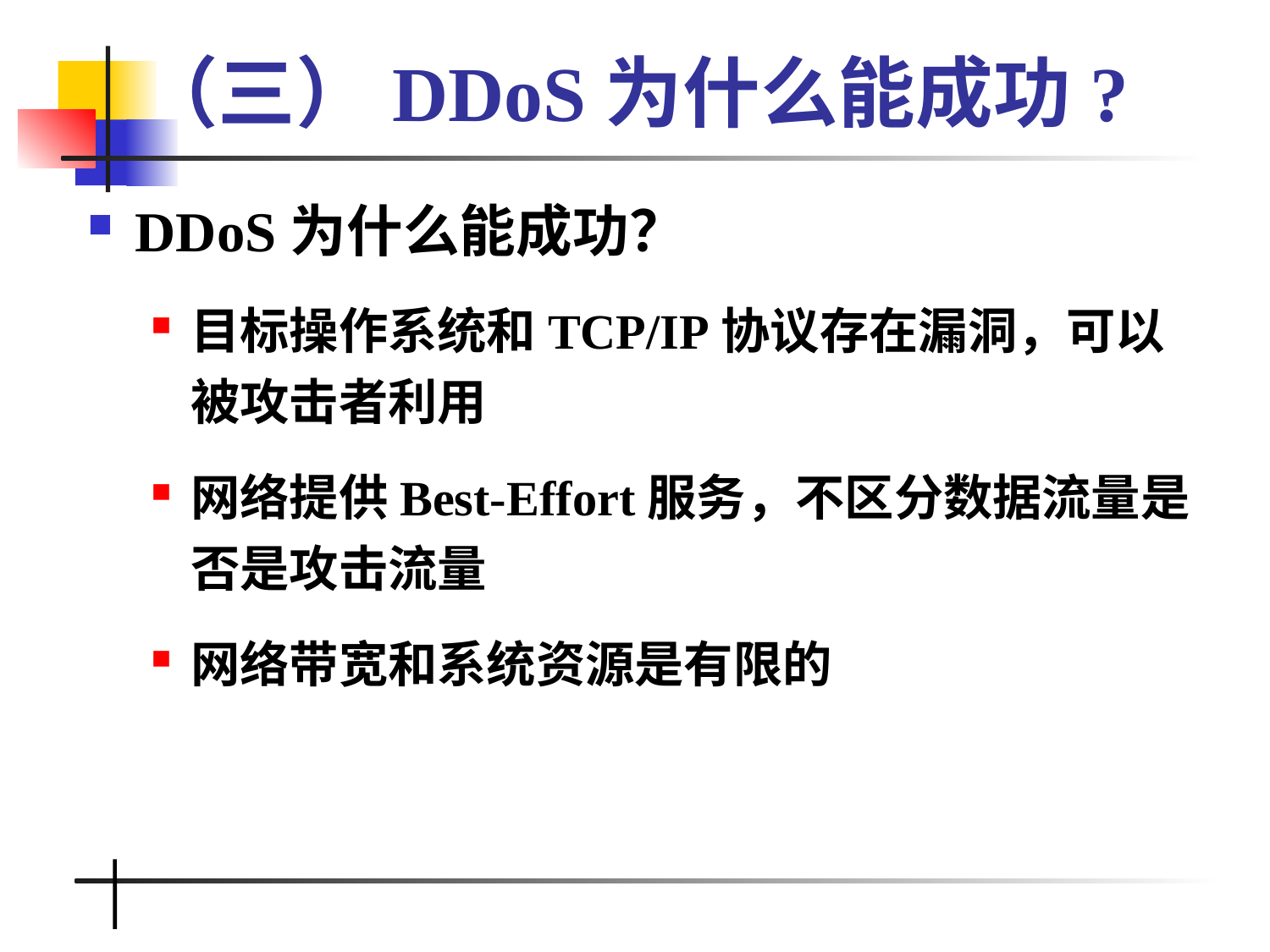

# （三）DDoS为什么能成功?
DDoS为什么能成功？
目标操作系统和TCP/IP协议存在漏洞，可以被攻击者利用
网络提供Best-Effort服务，不区分数据流量是否是攻击流量
网络带宽和系统资源是有限的